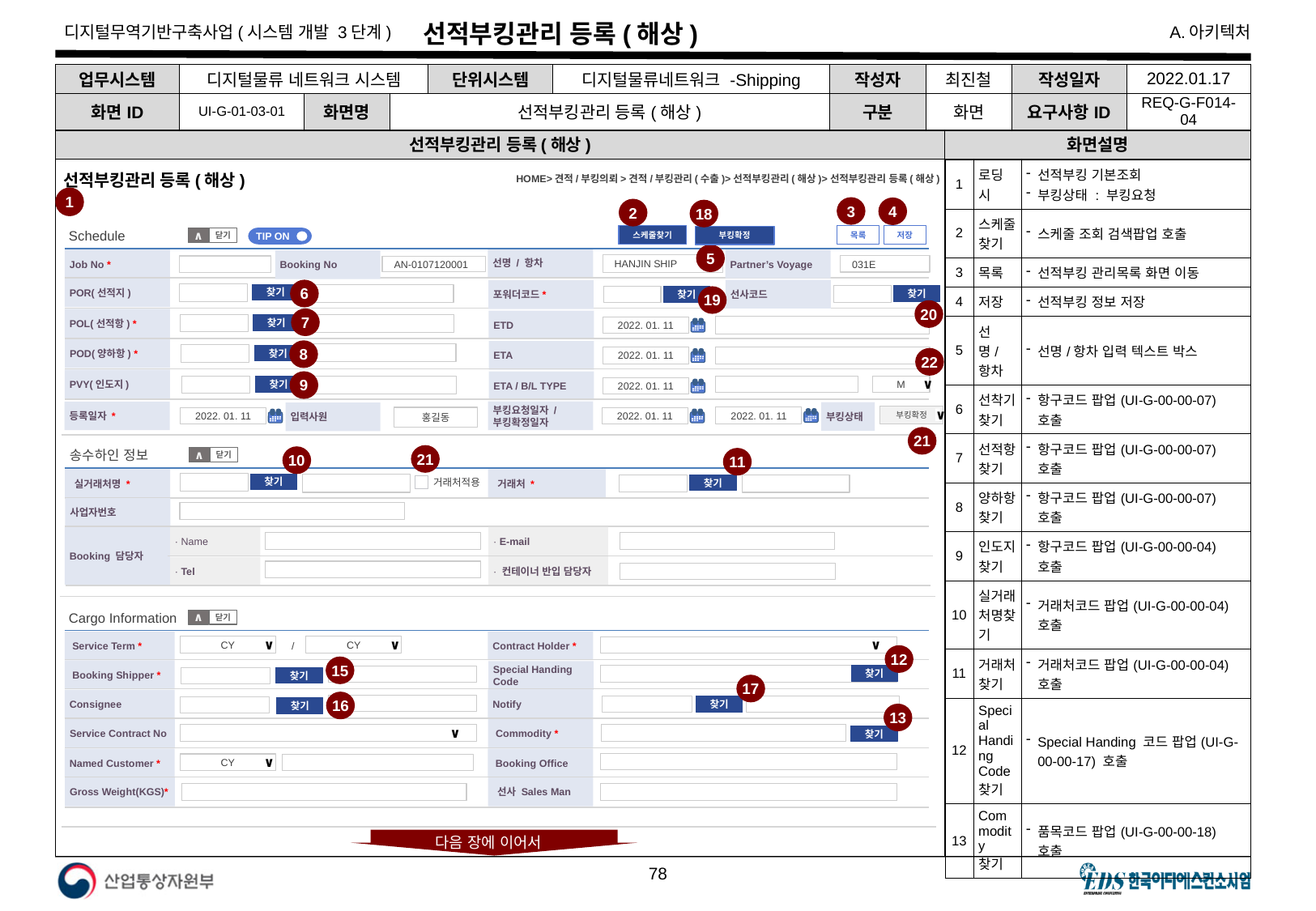

# 선적부킹관리 등록(해상)
| 업무시스템 | 디지털물류 네트워크 시스템 |  |  | 단위시스템 | 디지털물류네트워크 -Shipping | 작성자 | 최진철 | 작성일자 | 2022.01.17 |
| --- | --- | --- | --- | --- | --- | --- | --- | --- | --- |
| 화면ID | UI-G-01-03-01 | 화면명 | 선적부킹관리 등록(해상) |  |  | 구분 | 화면 | 요구사항ID | REQ-G-F014-04 |
선적부킹관리 등록(해상)
화면설명

| 1 | 로딩 시 | 선적부킹 기본조회 부킹상태 : 부킹요청 |
| --- | --- | --- |
| 2 | 스케줄찾기 | 스케줄 조회 검색팝업 호출 |
| 3 | 목록 | 선적부킹 관리목록 화면 이동 |
| 4 | 저장 | 선적부킹 정보 저장 |
| 5 | 선명/항차 | 선명/항차 입력 텍스트 박스 |
| 6 | 선착기찾기 | 항구코드 팝업(UI-G-00-00-07) 호출 |
| 7 | 선적항찾기 | 항구코드 팝업(UI-G-00-00-07) 호출 |
| 8 | 양하항찾기 | 항구코드 팝업(UI-G-00-00-07) 호출 |
| 9 | 인도지찾기 | 항구코드 팝업(UI-G-00-00-04) 호출 |
| 10 | 실거래처명찾기 | 거래처코드 팝업(UI-G-00-00-04) 호출 |
| 11 | 거래처찾기 | 거래처코드 팝업(UI-G-00-00-04) 호출 |
| 12 | Special Handing Code 찾기 | Special Handing 코드 팝업(UI-G-00-00-17) 호출 |
| 13 | Commodity 찾기 | 품목코드 팝업(UI-G-00-00-18) 호출 |
HOME>견적/부킹의뢰>견적/부킹관리(수출)>선적부킹관리(해상)>선적부킹관리 등록(해상)
선적부킹관리 등록(해상)
1
3
4
2
18
Schedule
저장
스케줄찾기
목록
부킹확정
TIP ON

닫기
∧
5
선명 / 항차
Job No *
Partner’s Voyage
Booking No
HANJIN SHIP
031E

AN-0107120001
POR(선적지)
6
선사코드
포워더코드*

찾기

찾기

찾기
19
20
7
POL(선적항) *
ETD

찾기

2022. 01. 11

POD(양하항) *
8
ETA

찾기

2022. 01. 11

22
PVY(인도지)
9
ETA / B/L TYPE

찾기

M
∨
2022. 01. 11

부킹요청일자 / 부킹확정일자
등록일자 *
부킹상태
입력사원
부킹확정
∨
2022. 01. 11

홍길동

2022. 01. 11

2022. 01. 11

21
송수하인 정보
21
10
닫기
∧
11
 실거래처명 *
 거래처 *

찾기

찾기

거래처적용
사업자번호

· E-mail
· Name
Booking 담당자

· 컨테이너 반입 담당자
· Tel

Cargo Information
닫기
∧

 Service Term *
Contract Holder *
/
CY
∨
CY
∨

∨
12
15
 Booking Shipper *
Special Handing Code

찾기

찾기
17
Consignee
Notify
16

찾기

찾기
13
Service Contract No
 Commodity *

∨

찾기
Named Customer *
 Booking Office

CY
∨

Gross Weight(KGS)*
 선사 Sales Man

다음 장에 이어서